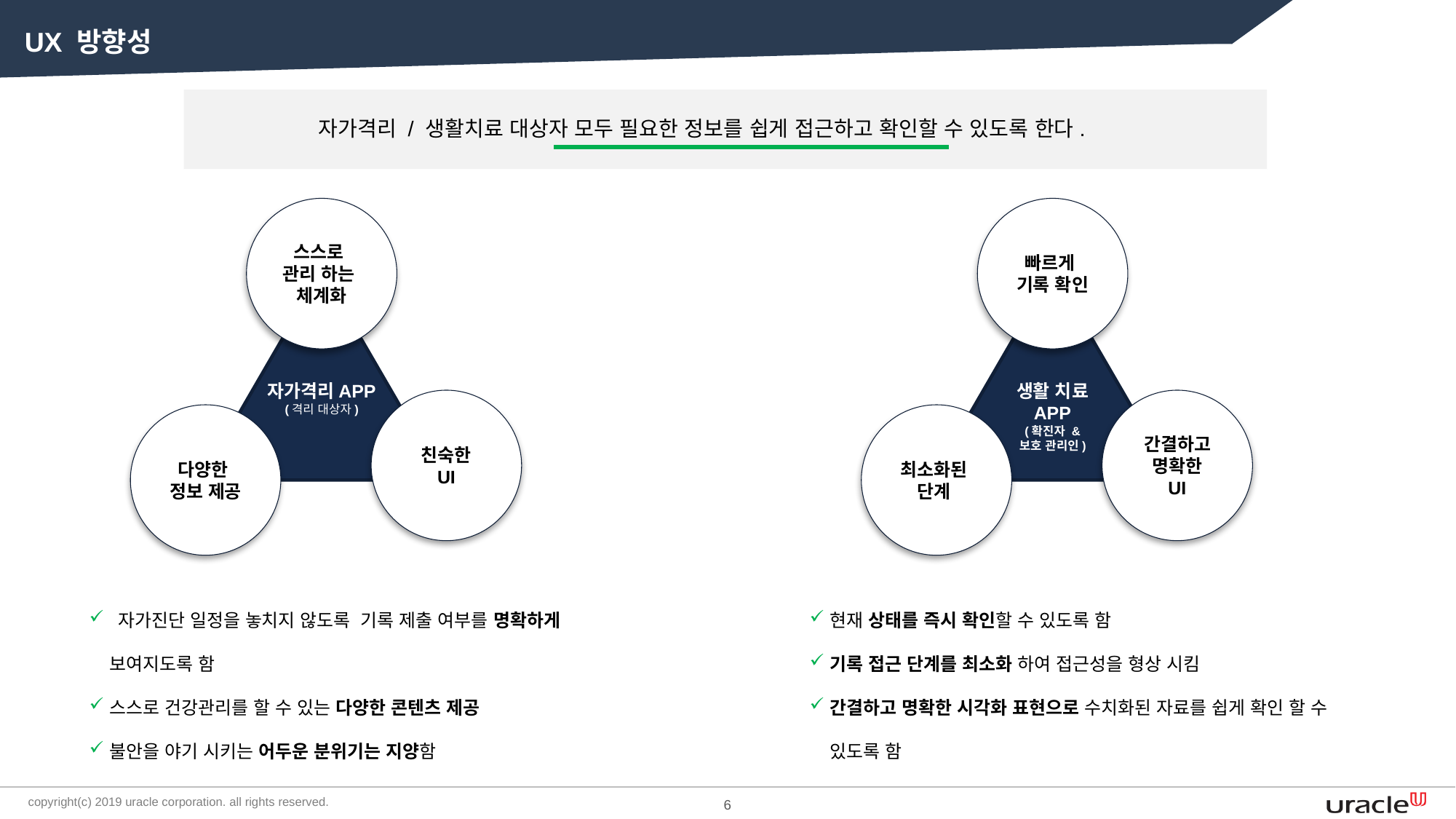

UX 방향성

자가격리 / 생활치료 대상자 모두 필요한 정보를 쉽게 접근하고 확인할 수 있도록 한다.
스스로
관리 하는
체계화
빠르게
기록 확인
자가격리APP
(격리 대상자)
생활 치료
APP
(확진자 &
보호 관리인)
친숙한
UI
간결하고
명확한
UI
다양한
정보 제공
최소화된
단계
 자가진단 일정을 놓치지 않도록  기록 제출 여부를 명확하게
보여지도록 함
스스로 건강관리를 할 수 있는 다양한 콘텐츠 제공
불안을 야기 시키는 어두운 분위기는 지양함
현재 상태를 즉시 확인할 수 있도록 함
기록 접근 단계를 최소화 하여 접근성을 형상 시킴
간결하고 명확한 시각화 표현으로 수치화된 자료를 쉽게 확인 할 수 있도록 함